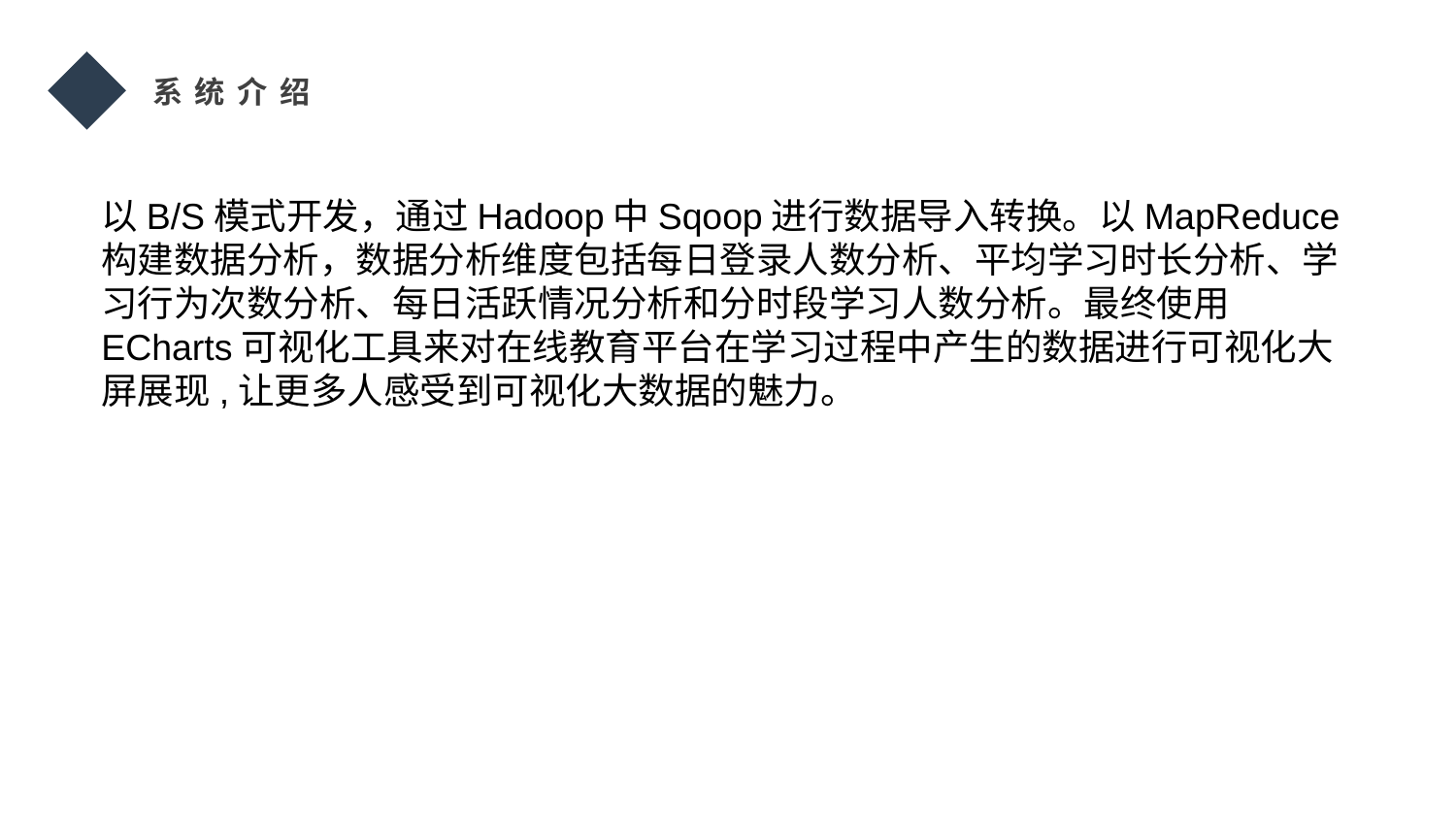

系统介绍
以B/S模式开发，通过Hadoop中Sqoop进行数据导入转换。以MapReduce构建数据分析，数据分析维度包括每日登录人数分析、平均学习时长分析、学习行为次数分析、每日活跃情况分析和分时段学习人数分析。最终使用ECharts可视化工具来对在线教育平台在学习过程中产生的数据进行可视化大屏展现,让更多人感受到可视化大数据的魅力。